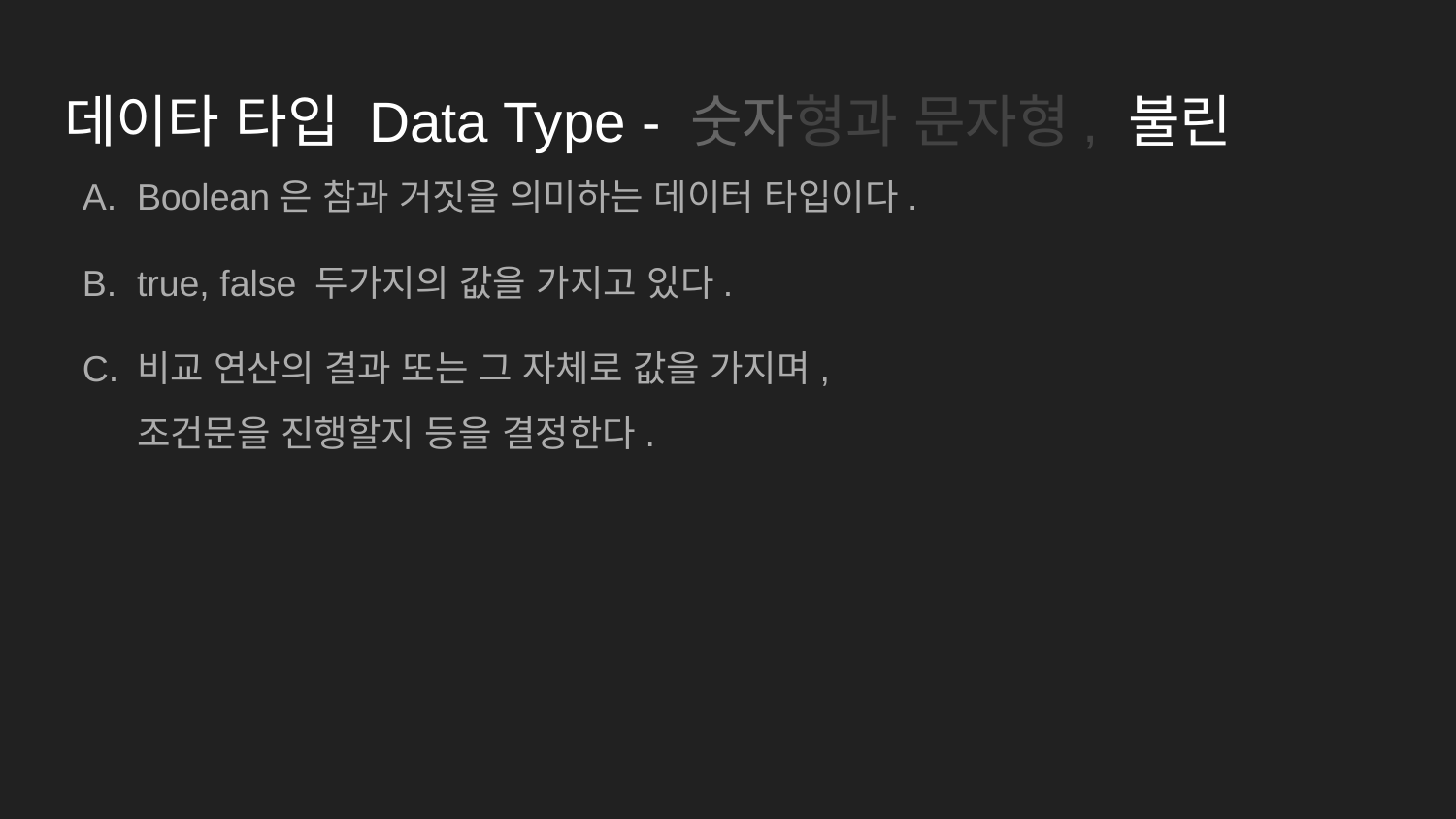

# 데이타 타입 Data Type - 숫자형과 문자형, 불린
Boolean은 참과 거짓을 의미하는 데이터 타입이다.
true, false 두가지의 값을 가지고 있다.
비교 연산의 결과 또는 그 자체로 값을 가지며,
조건문을 진행할지 등을 결정한다.